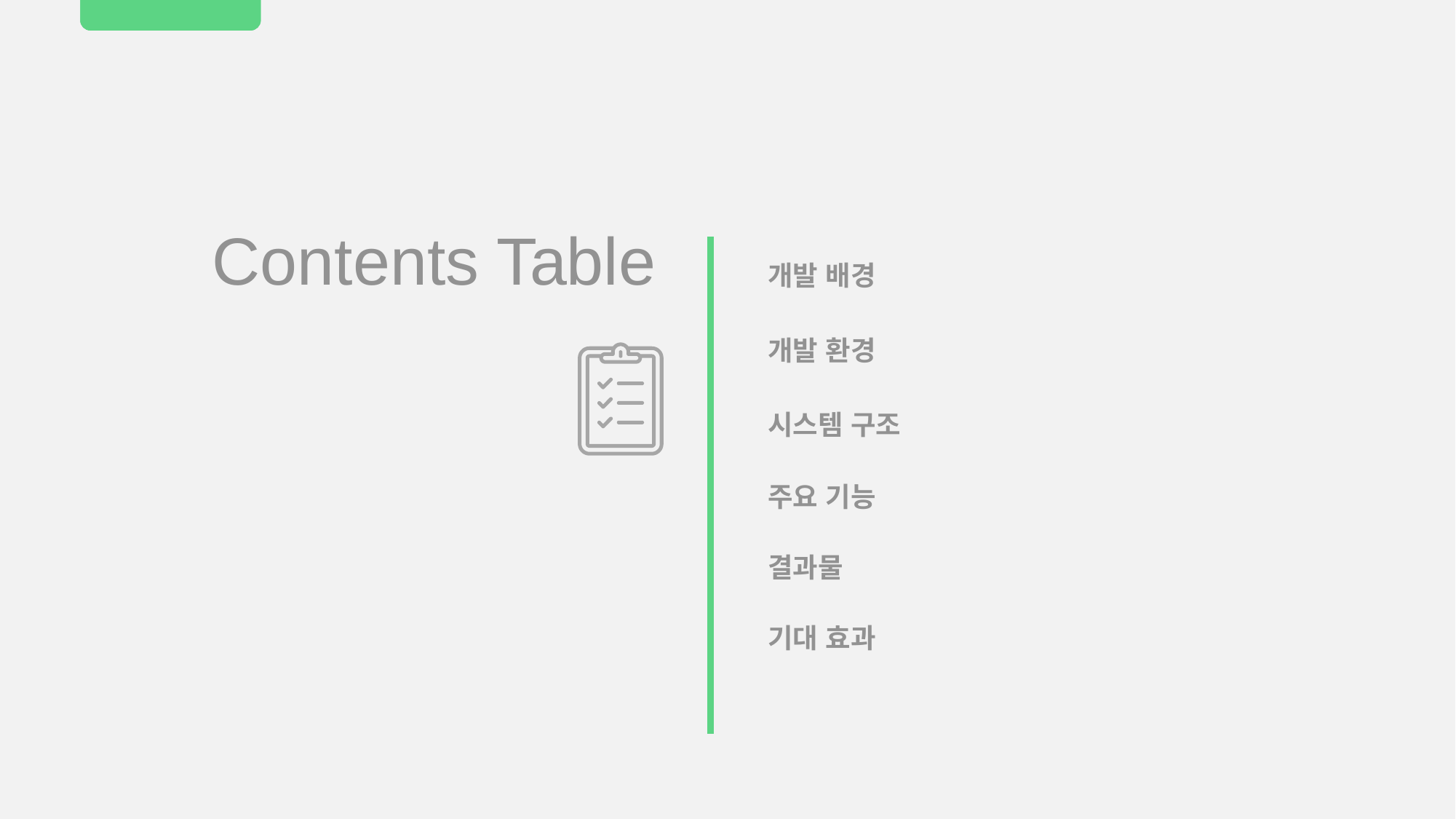

Contents Table
개발 배경
개발 환경

시스템 구조
주요 기능
결과물
기대 효과